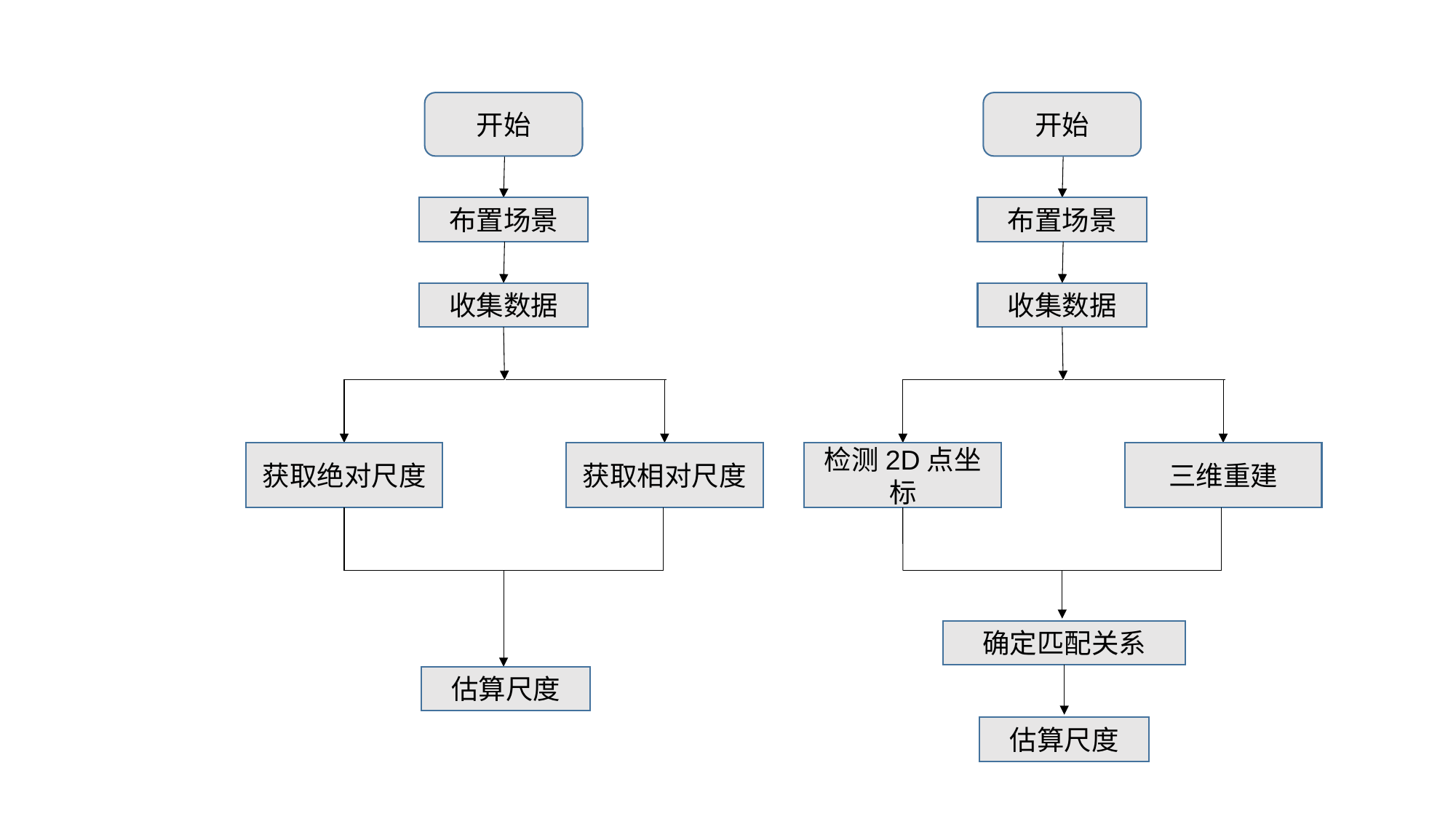

开始
开始
布置场景
布置场景
收集数据
收集数据
获取绝对尺度
获取相对尺度
检测2D点坐标
三维重建
确定匹配关系
估算尺度
估算尺度